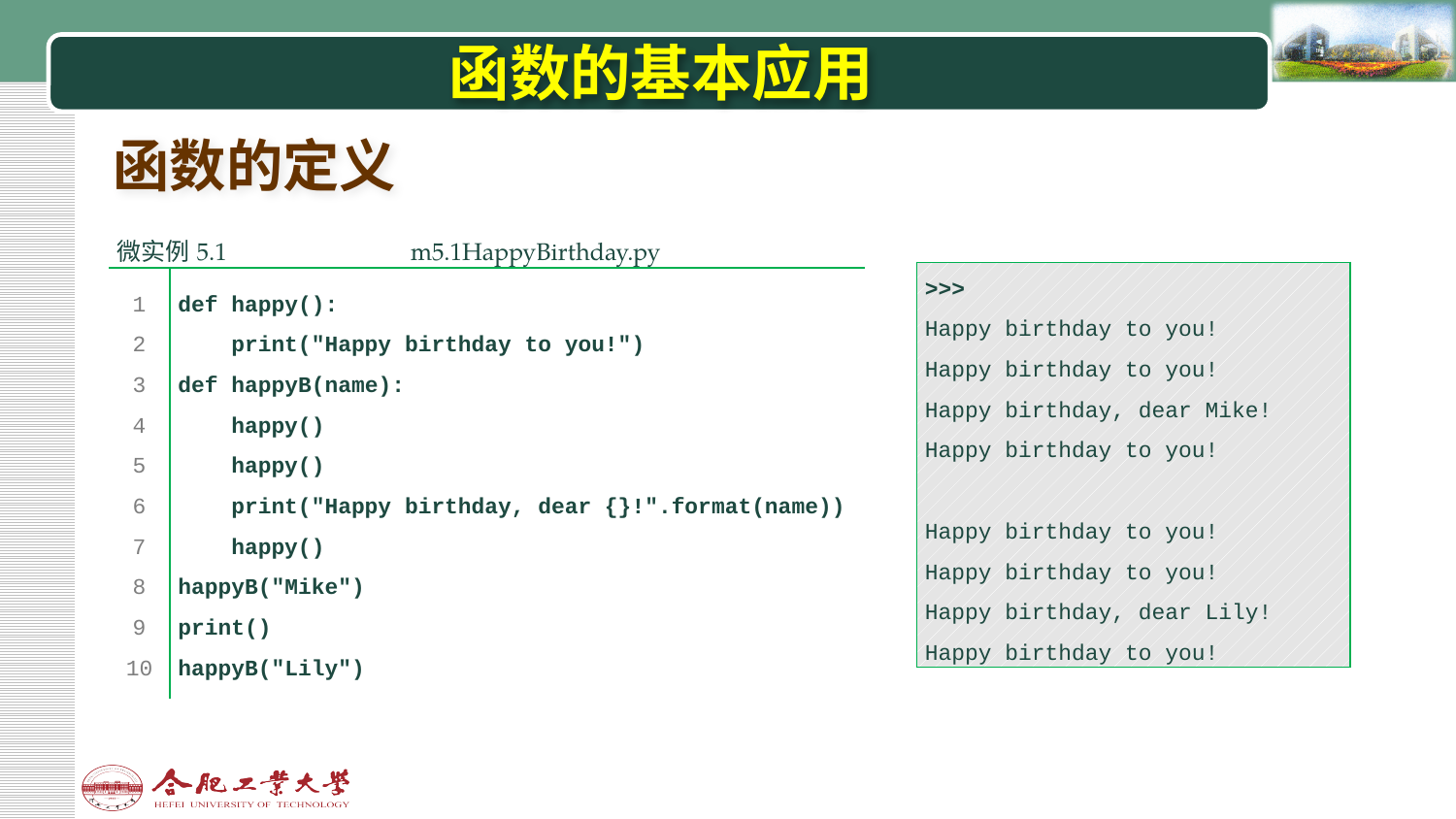

# 函数的基本应用
函数的定义
| 微实例5.1 |  | m5.1HappyBirthday.py |  |
| --- | --- | --- | --- |
|  |  |  |  |
| 1 2 3 4 5 6 7 8 9 10 | def happy(): print("Happy birthday to you!") def happyB(name): happy() happy() print("Happy birthday, dear {}!".format(name)) happy() happyB("Mike") print() happyB("Lily") |  |  |
|  |  |  |  |
| >>>  Happy birthday to you! Happy birthday to you! Happy birthday, dear Mike! Happy birthday to you!   Happy birthday to you! Happy birthday to you! Happy birthday, dear Lily! Happy birthday to you! |
| --- |